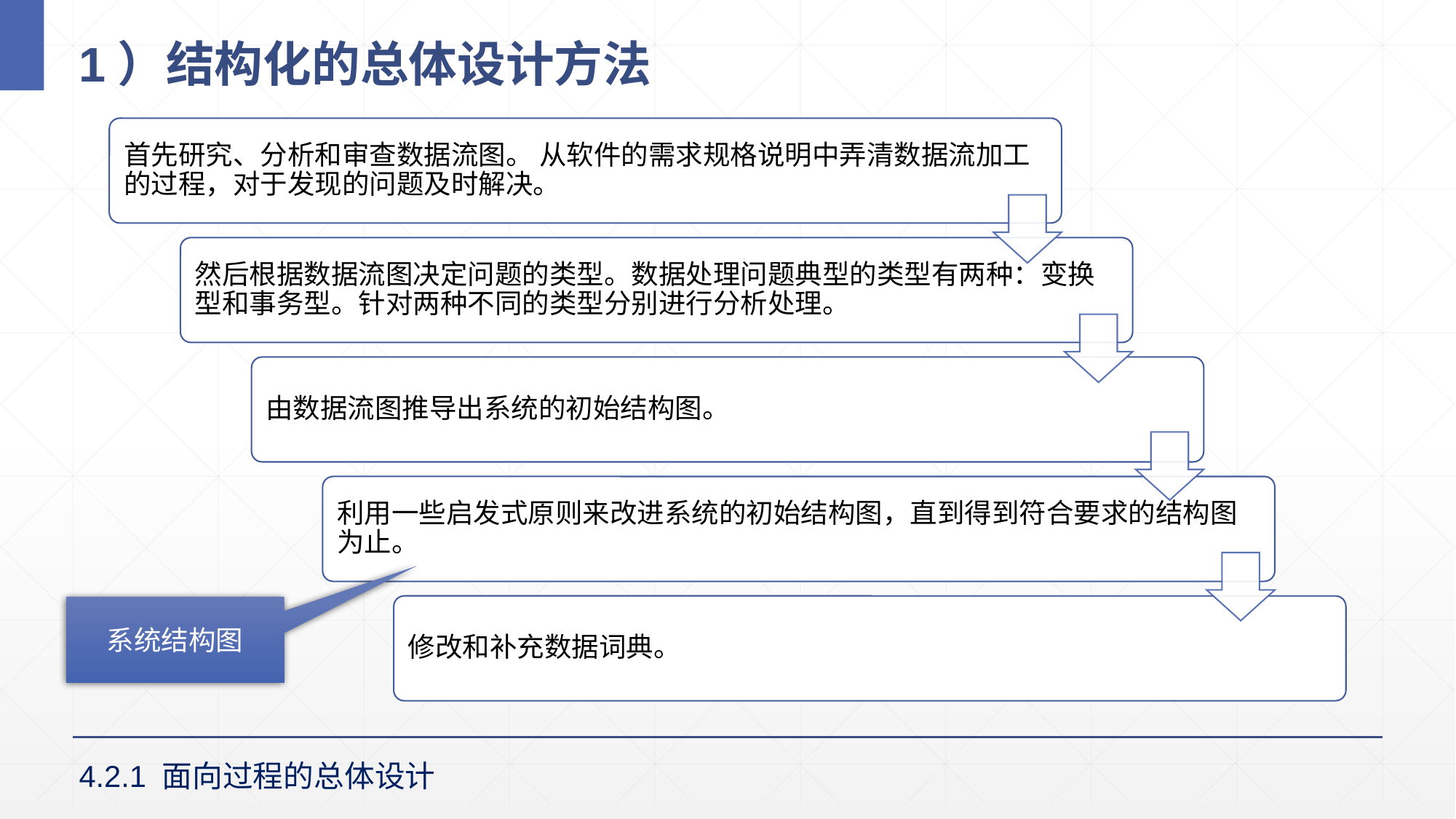

# 1）结构化的总体设计方法
首先研究、分析和审查数据流图。 从软件的需求规格说明中弄清数据流加工的过程，对于发现的问题及时解决。
然后根据数据流图决定问题的类型。数据处理问题典型的类型有两种：变换型和事务型。针对两种不同的类型分别进行分析处理。
由数据流图推导出系统的初始结构图。
利用一些启发式原则来改进系统的初始结构图，直到得到符合要求的结构图为止。
修改和补充数据词典。

系统结构图
4.2.1 面向过程的总体设计